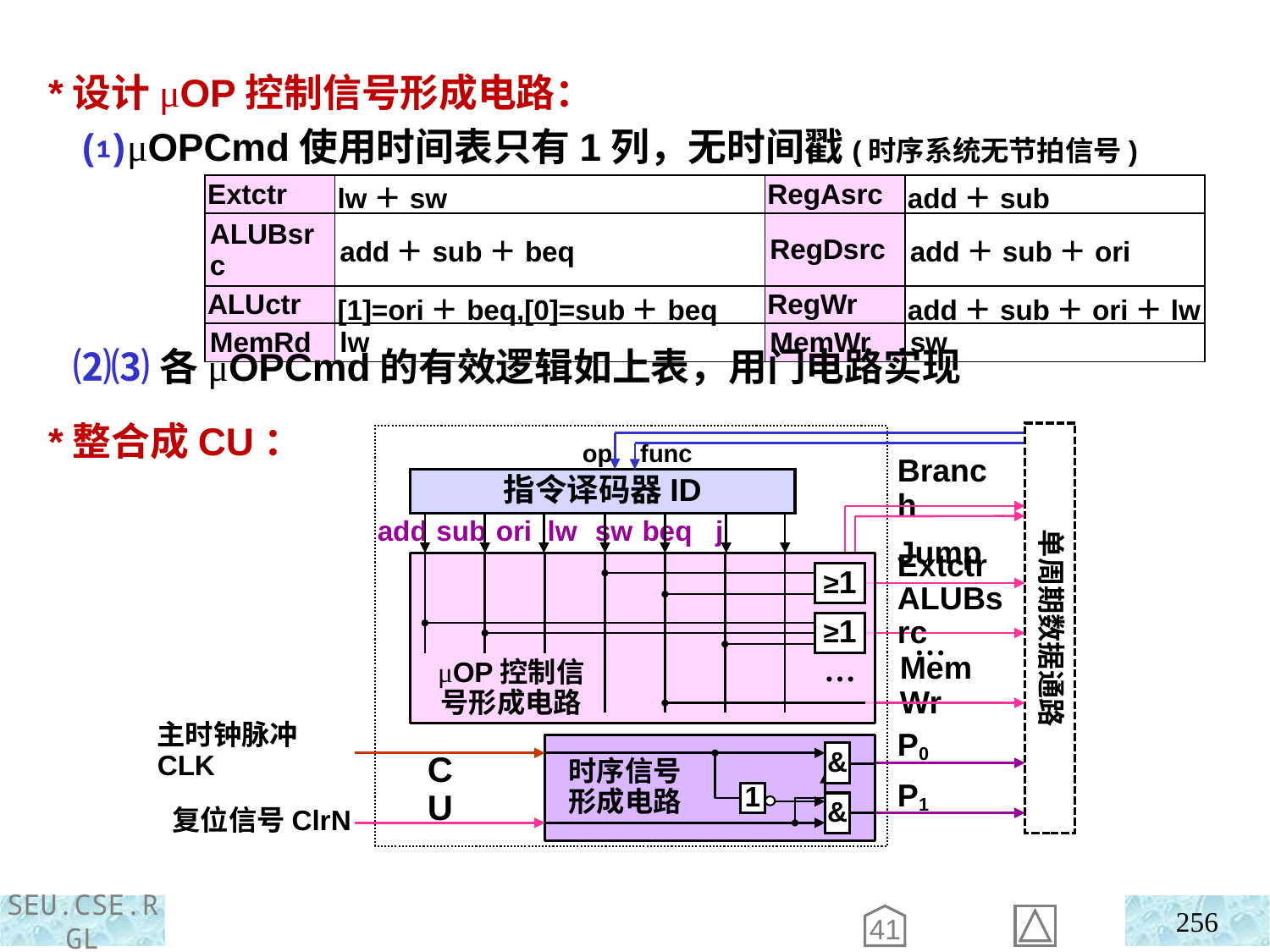

*设计μOP控制信号形成电路：

 *整合成CU：
    ⑴μOPCmd使用时间表只有1列，无时间戳(时序系统无节拍信号)
| Extctr | lw＋sw | RegAsrc | add＋sub |
| --- | --- | --- | --- |
| ALUBsrc | add＋sub＋beq | RegDsrc | add＋sub＋ori |
| ALUctr | [1]=ori＋beq,[0]=sub＋beq | RegWr | add＋sub＋ori＋lw |
| MemRd | lw | MemWr | sw |
    ⑵⑶各μOPCmd的有效逻辑如上表，用门电路实现
单周期数据通路

op    func
指令译码器ID
Branch
Jump
Extctr
ALUBsrc
…
MemWr
P0
P1
add sub ori  lw  sw beq   j
CU

≥1
≥1
μOP控制信号形成电路
…

主时钟脉冲CLK
&
时序信号形成电路
1
&

复位信号ClrN
256
41